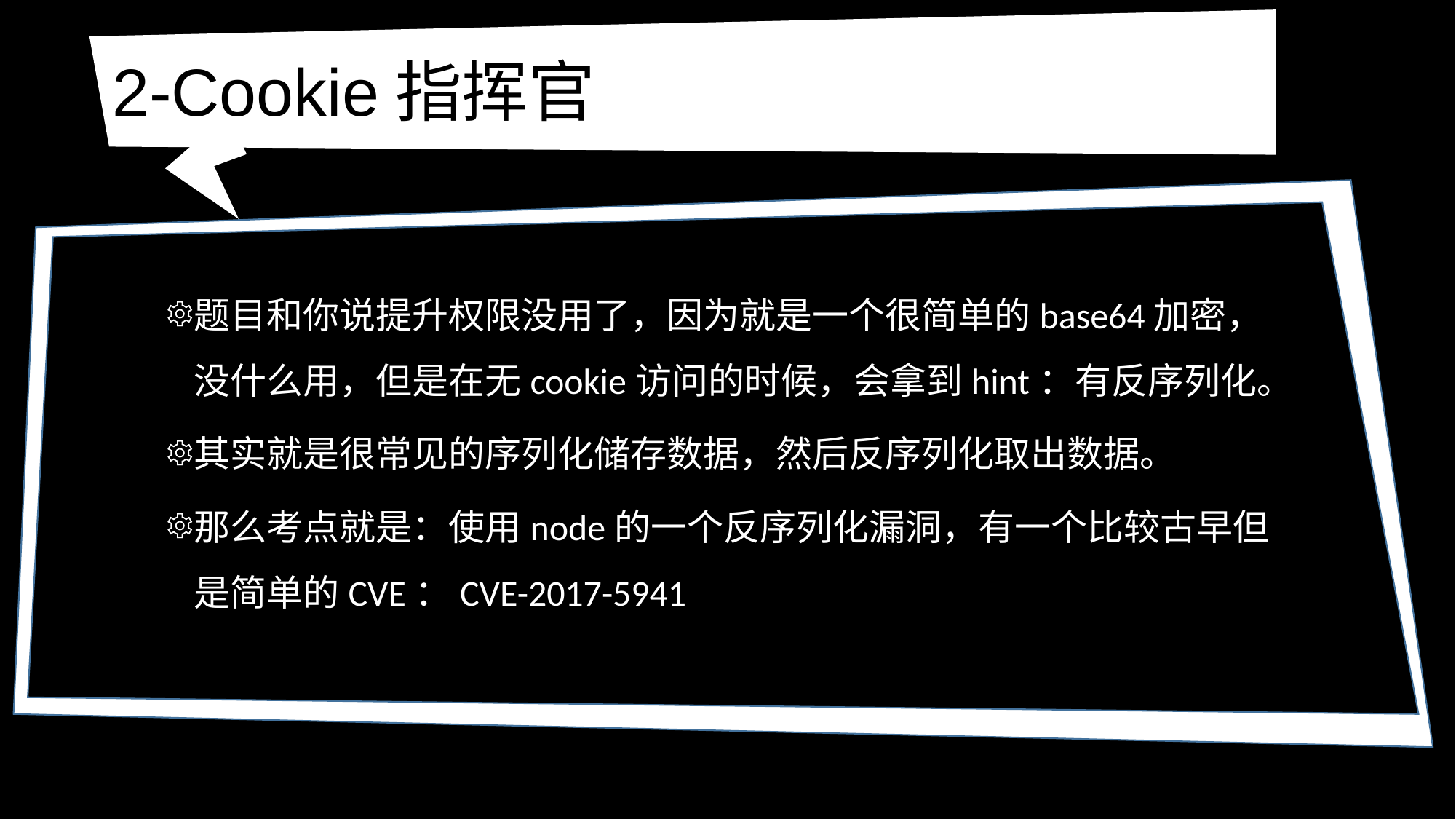

# 2-Cookie指挥官
题目和你说提升权限没用了，因为就是一个很简单的base64加密，没什么用，但是在无cookie访问的时候，会拿到hint：有反序列化。
其实就是很常见的序列化储存数据，然后反序列化取出数据。
那么考点就是：使用node的一个反序列化漏洞，有一个比较古早但是简单的CVE：CVE-2017-5941